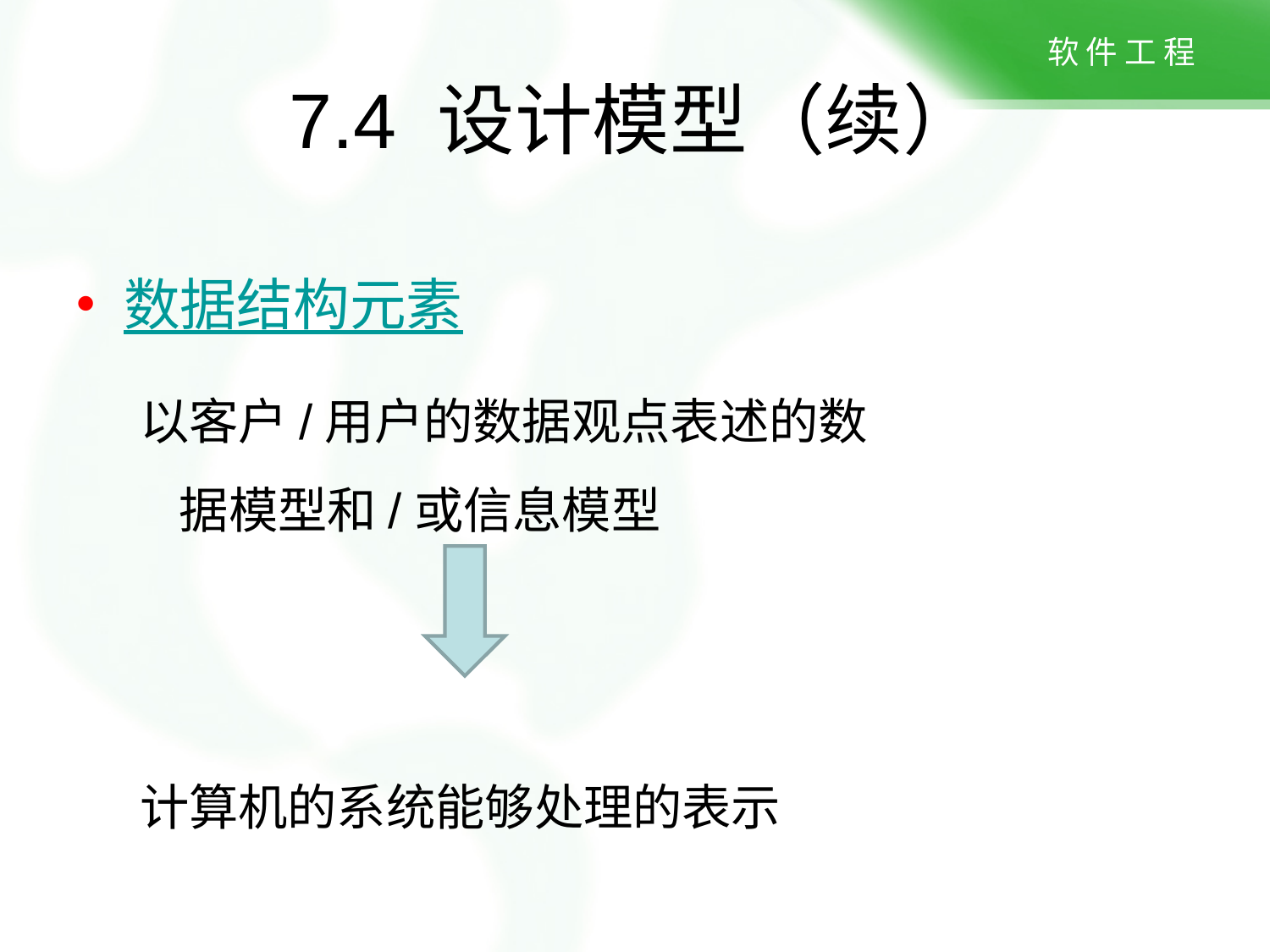

7.4 设计模型（续）
数据结构元素
以客户/用户的数据观点表述的数据模型和/或信息模型

计算机的系统能够处理的表示